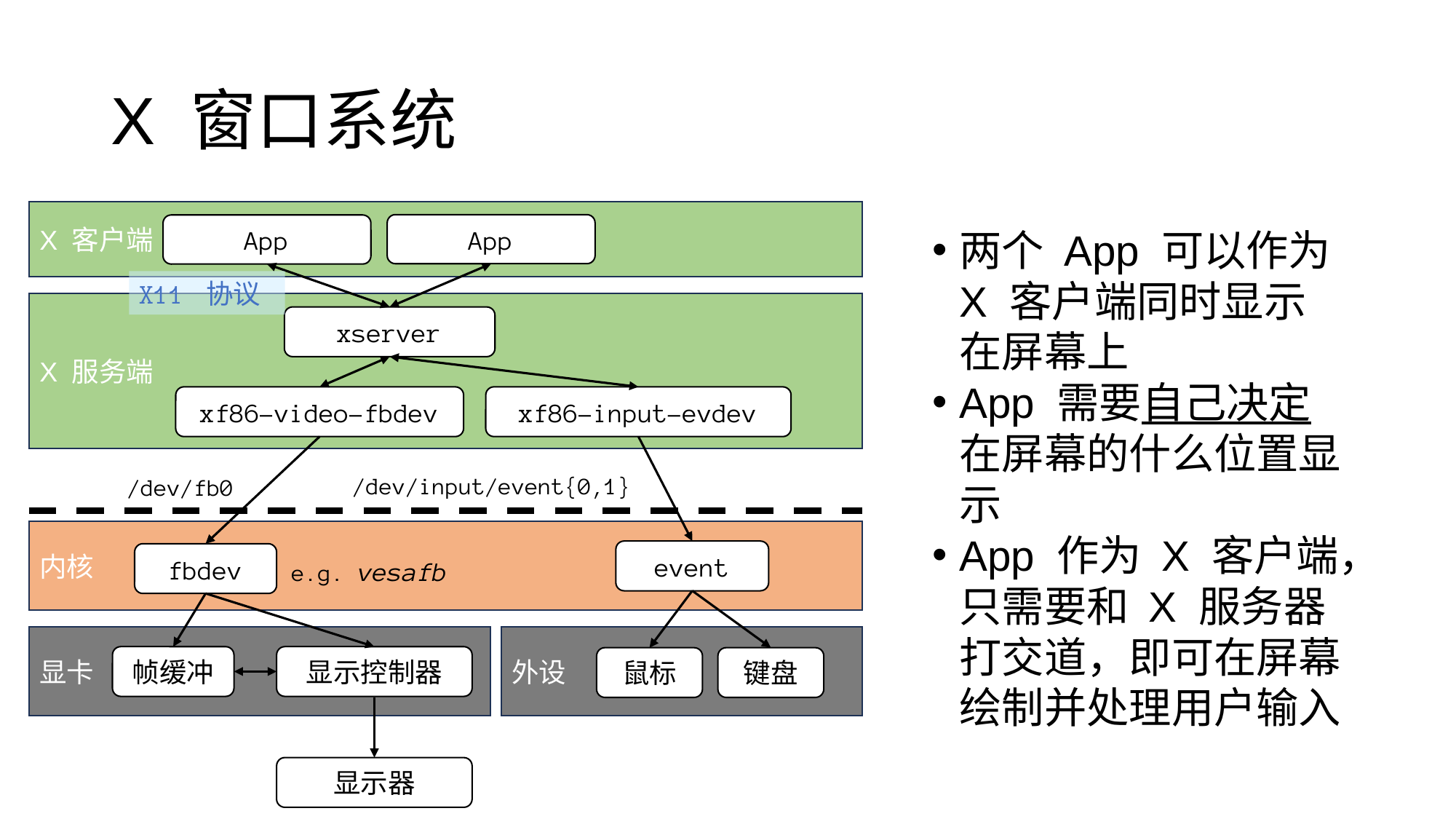

# X 窗口系统
X 客户端
App
App
X11 协议
X 服务端
xserver
xf86-video-fbdev
xf86-input-evdev
/dev/input/event{0,1}
/dev/fb0
内核
event
fbdev
e.g. vesafb
显卡
外设
显示控制器
帧缓冲
鼠标
键盘
显示器
两个 App 可以作为 X 客户端同时显示在屏幕上
App 需要自己决定在屏幕的什么位置显示
App 作为 X 客户端，只需要和 X 服务器打交道，即可在屏幕绘制并处理用户输入